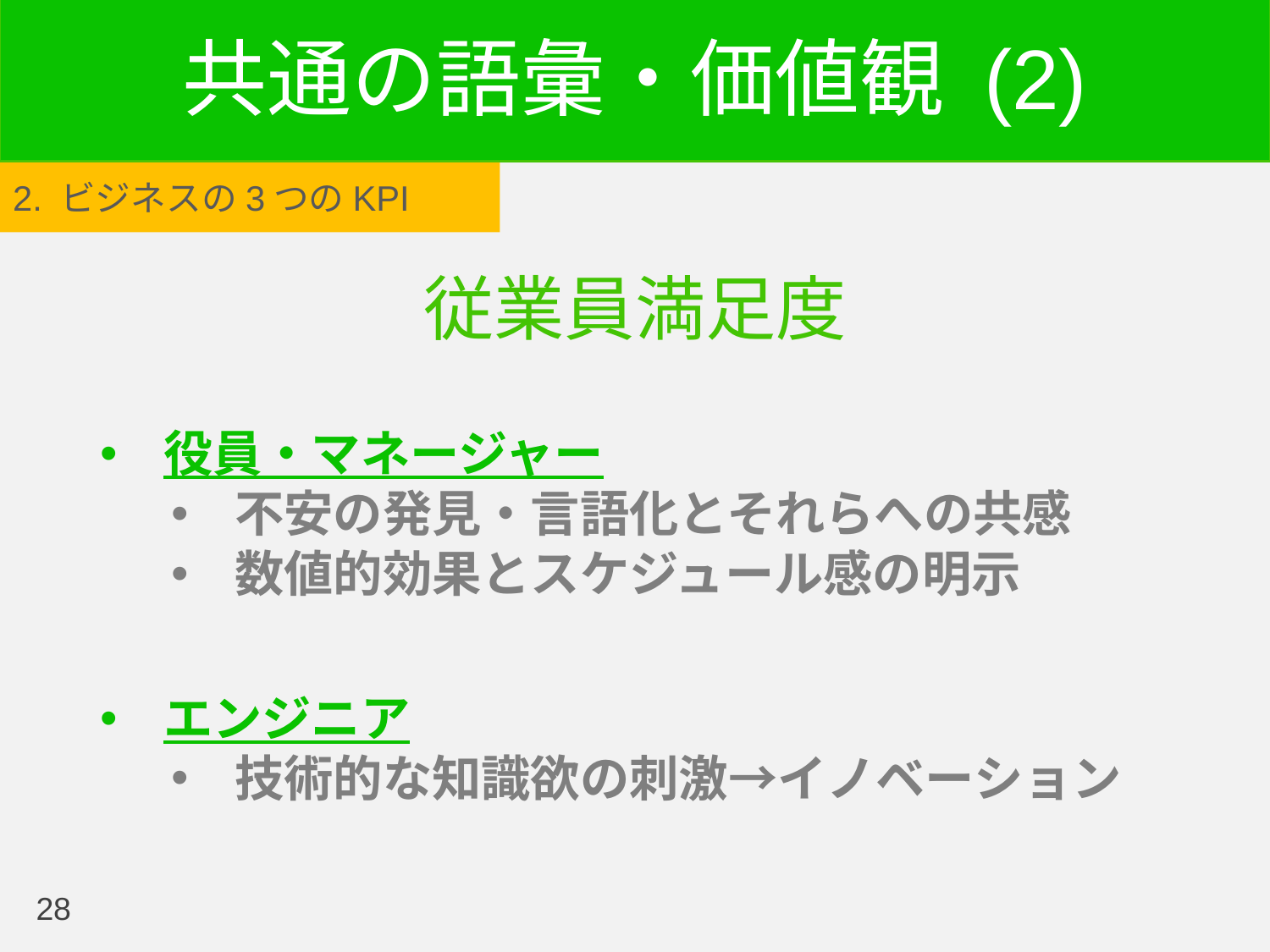

# 共通の語彙・価値観 (2)
2. ビジネスの3つのKPI
従業員満足度

役員・マネージャー
不安の発見・言語化とそれらへの共感
数値的効果とスケジュール感の明示

エンジニア
技術的な知識欲の刺激→イノベーション
28